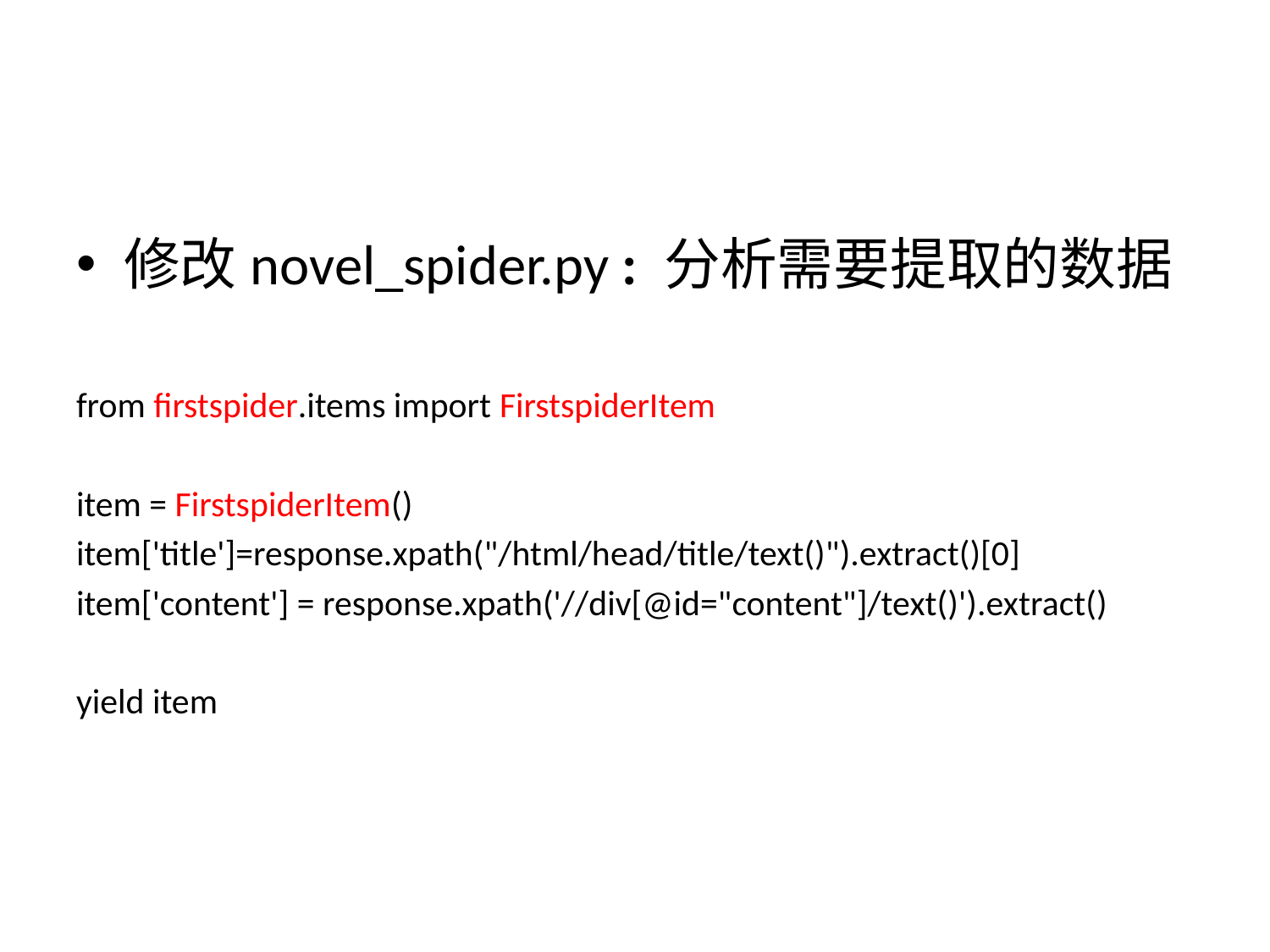

#
修改novel_spider.py : 分析需要提取的数据

from firstspider.items import FirstspiderItem

item = FirstspiderItem()
item['title']=response.xpath("/html/head/title/text()").extract()[0]
item['content'] = response.xpath('//div[@id="content"]/text()').extract()

yield item